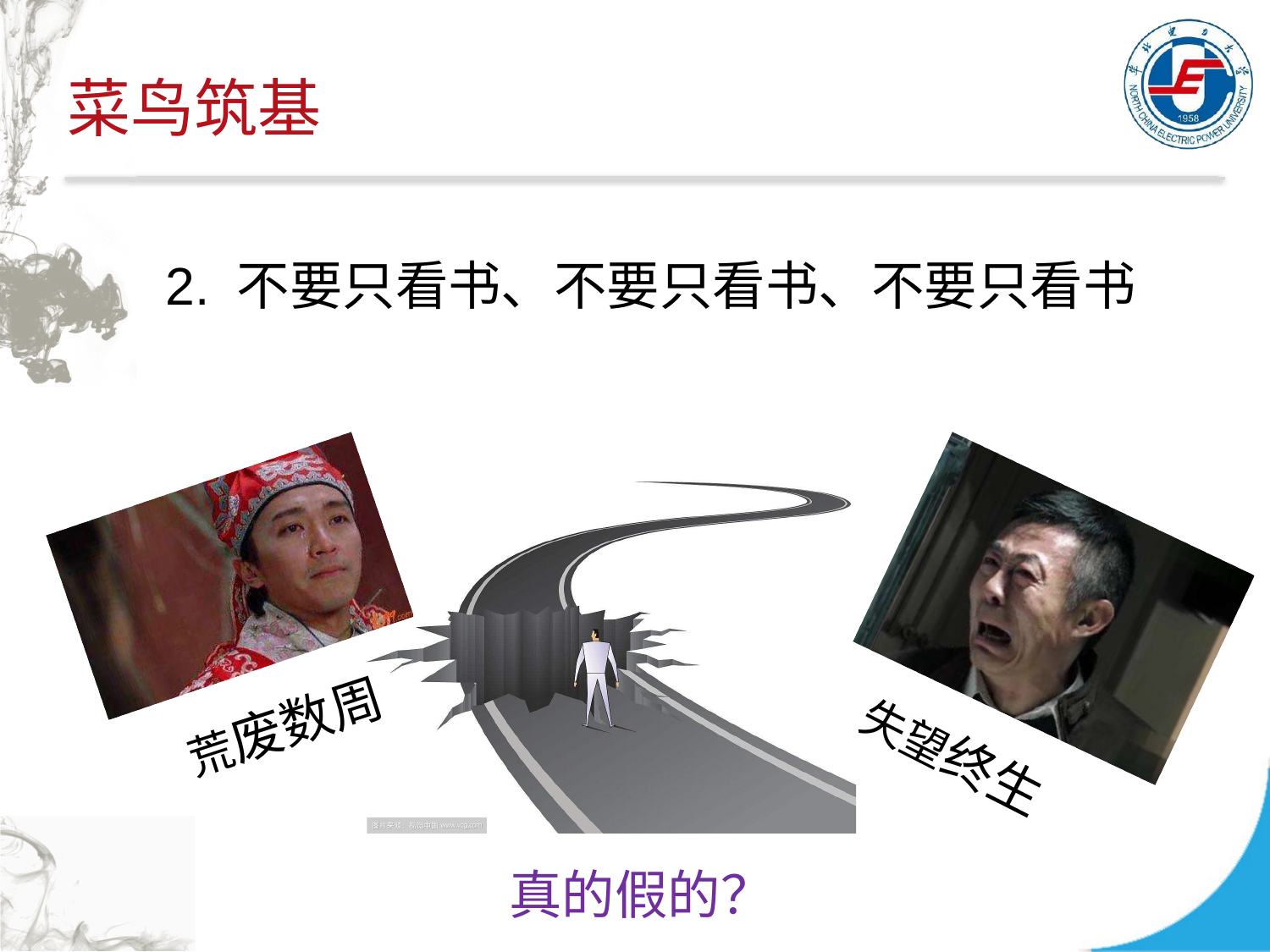

# 菜鸟筑基
2. 不要只看书、不要只看书、不要只看书

荒废数周
失望终生
真的假的？